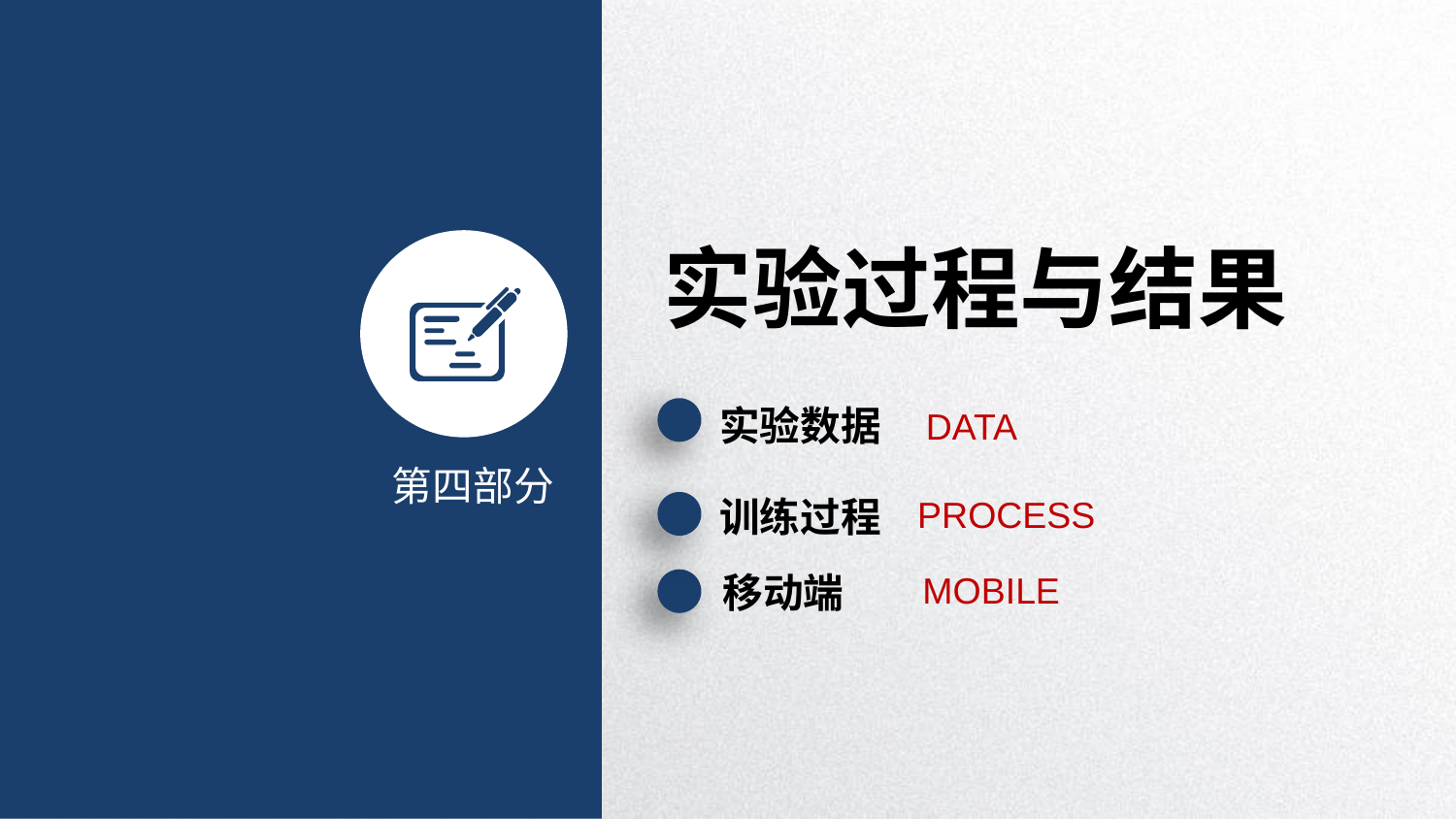

实验过程与结果

实验数据
DATA

第四部分
PROCESS
训练过程

移动端
MOBILE